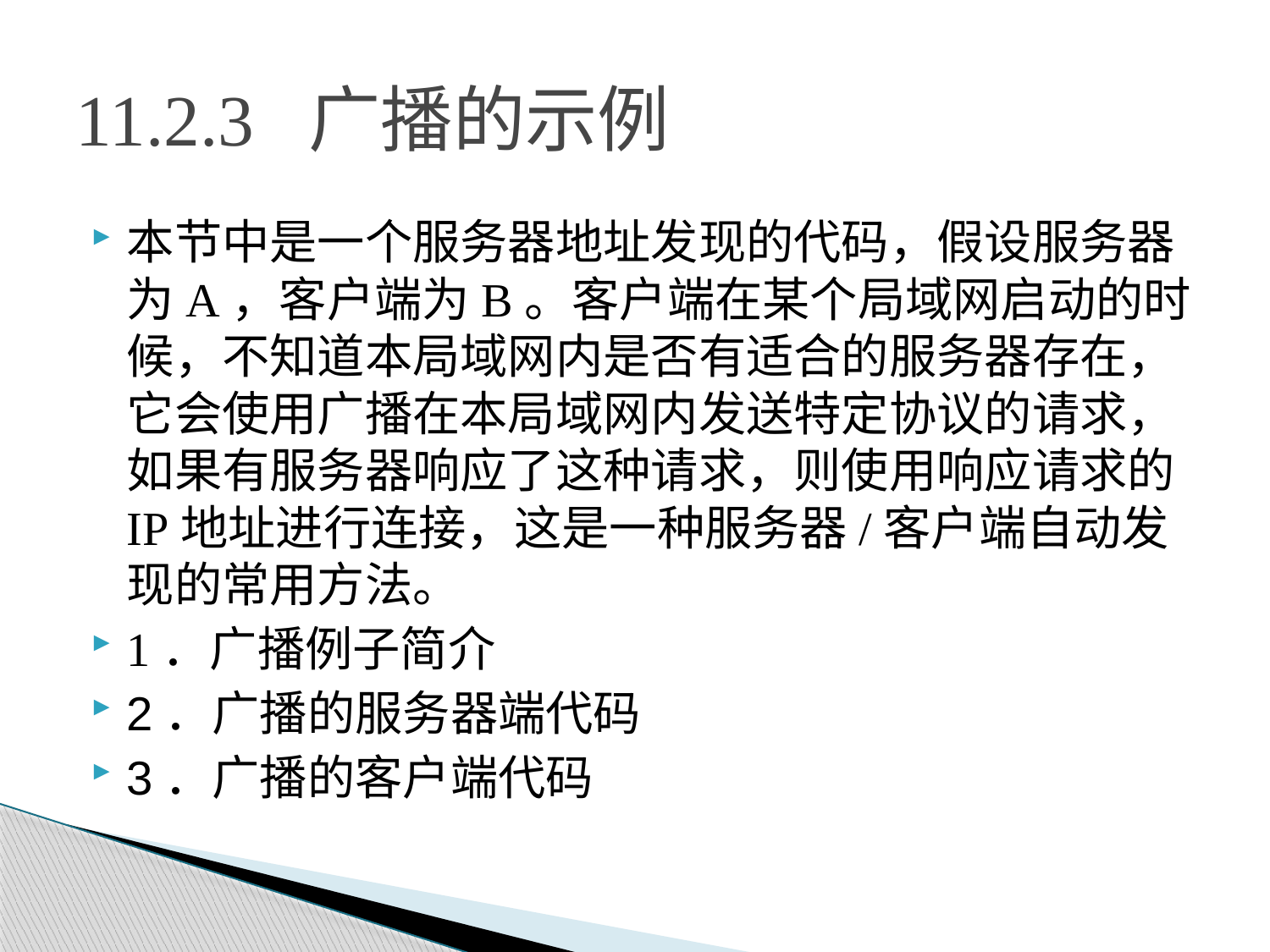

# 11.2.3  广播的示例
本节中是一个服务器地址发现的代码，假设服务器为A，客户端为B。客户端在某个局域网启动的时候，不知道本局域网内是否有适合的服务器存在，它会使用广播在本局域网内发送特定协议的请求，如果有服务器响应了这种请求，则使用响应请求的IP地址进行连接，这是一种服务器/客户端自动发现的常用方法。
1．广播例子简介
2．广播的服务器端代码
3．广播的客户端代码